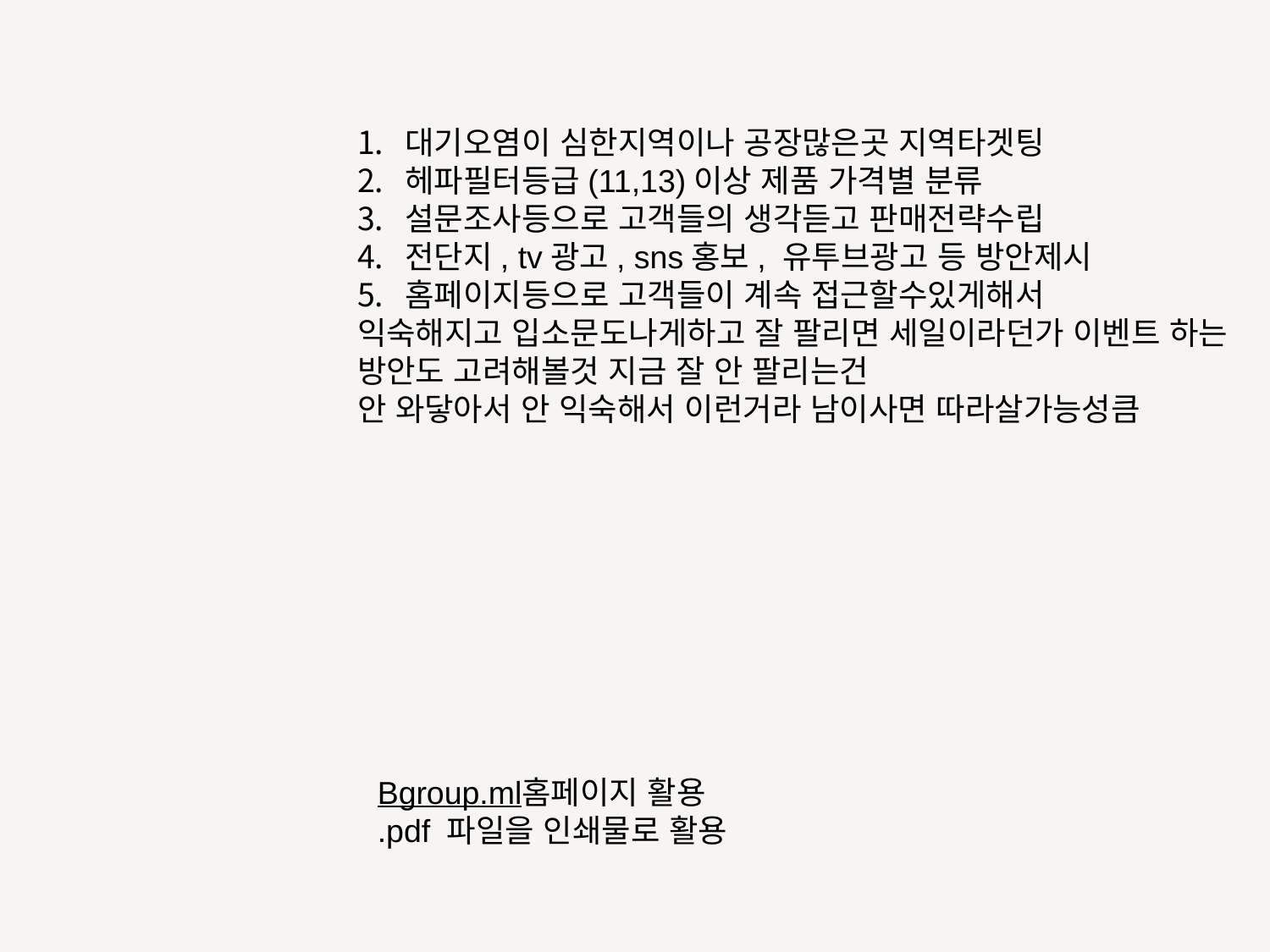

대기오염이 심한지역이나 공장많은곳 지역타겟팅
헤파필터등급(11,13)이상 제품 가격별 분류
설문조사등으로 고객들의 생각듣고 판매전략수립
전단지, tv광고, sns홍보, 유투브광고 등 방안제시
홈페이지등으로 고객들이 계속 접근할수있게해서
익숙해지고 입소문도나게하고 잘 팔리면 세일이라던가 이벤트 하는 방안도 고려해볼것 지금 잘 안 팔리는건
안 와닿아서 안 익숙해서 이런거라 남이사면 따라살가능성큼
Bgroup.ml홈페이지 활용
.pdf 파일을 인쇄물로 활용